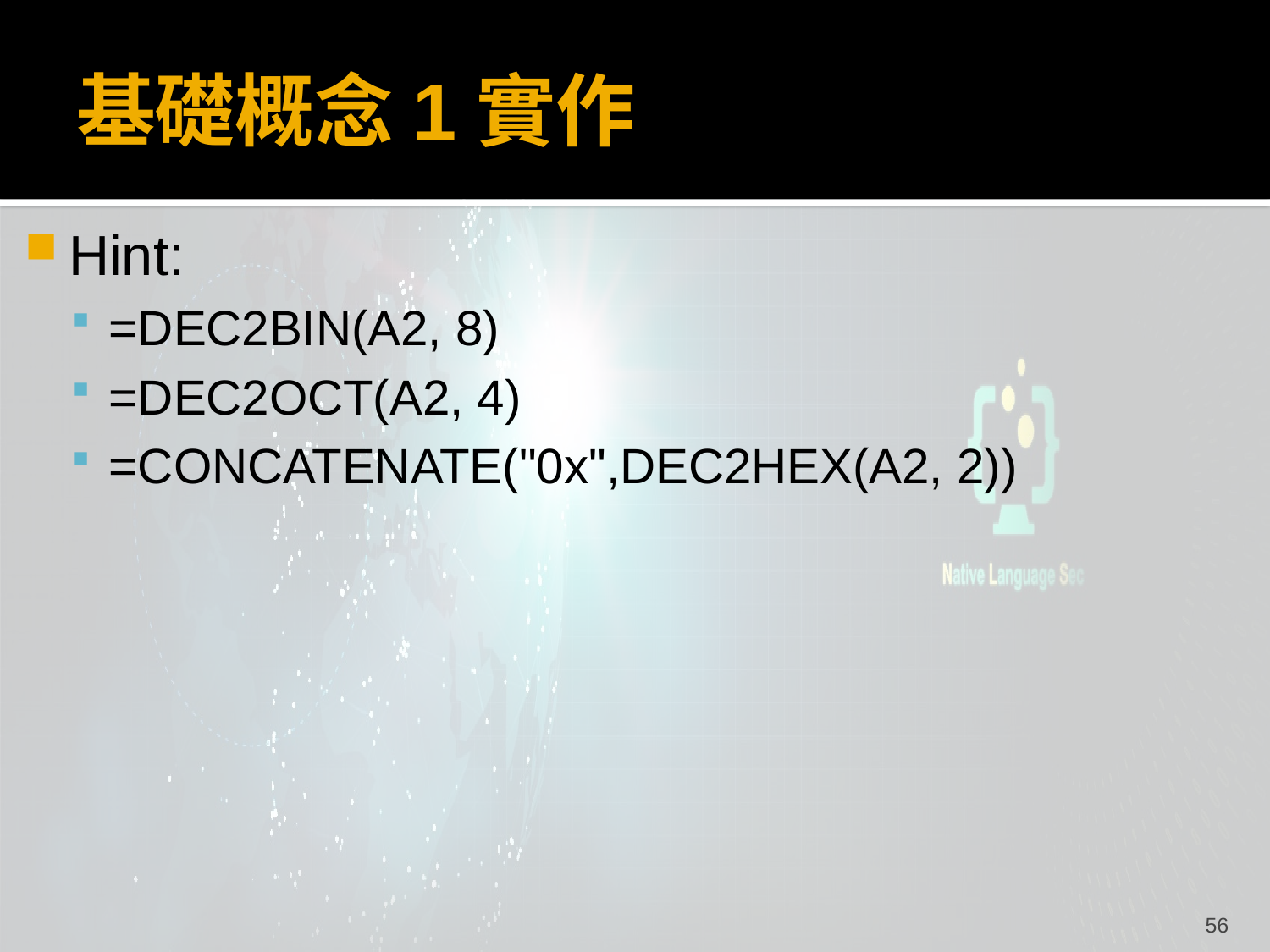

# 基礎概念1實作
Hint:
=DEC2BIN(A2, 8)
=DEC2OCT(A2, 4)
=CONCATENATE("0x",DEC2HEX(A2, 2))
56